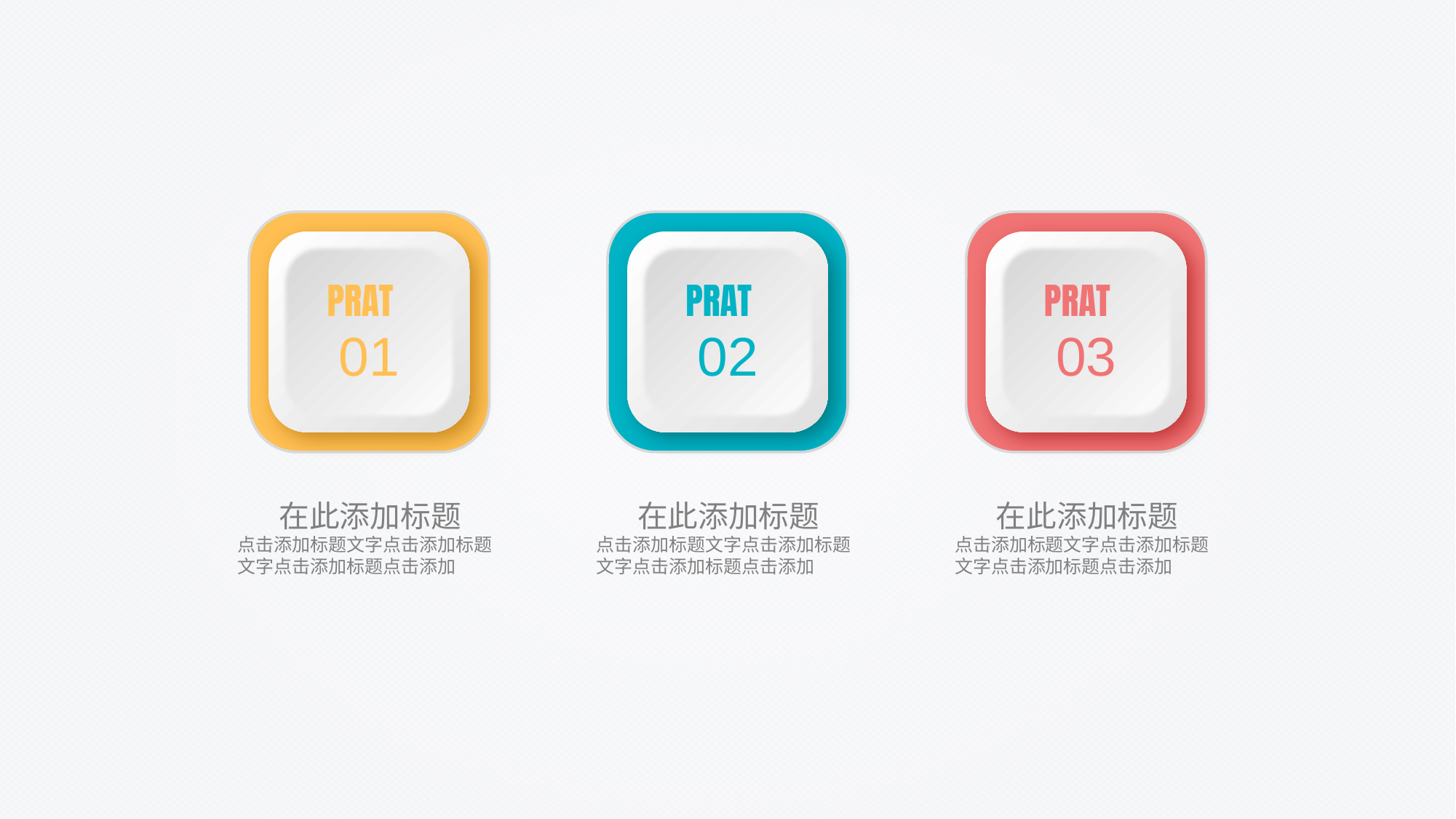

PRAT
01
PRAT
02
PRAT
03
在此添加标题
点击添加标题文字点击添加标题文字点击添加标题点击添加
在此添加标题
点击添加标题文字点击添加标题文字点击添加标题点击添加
在此添加标题
点击添加标题文字点击添加标题文字点击添加标题点击添加